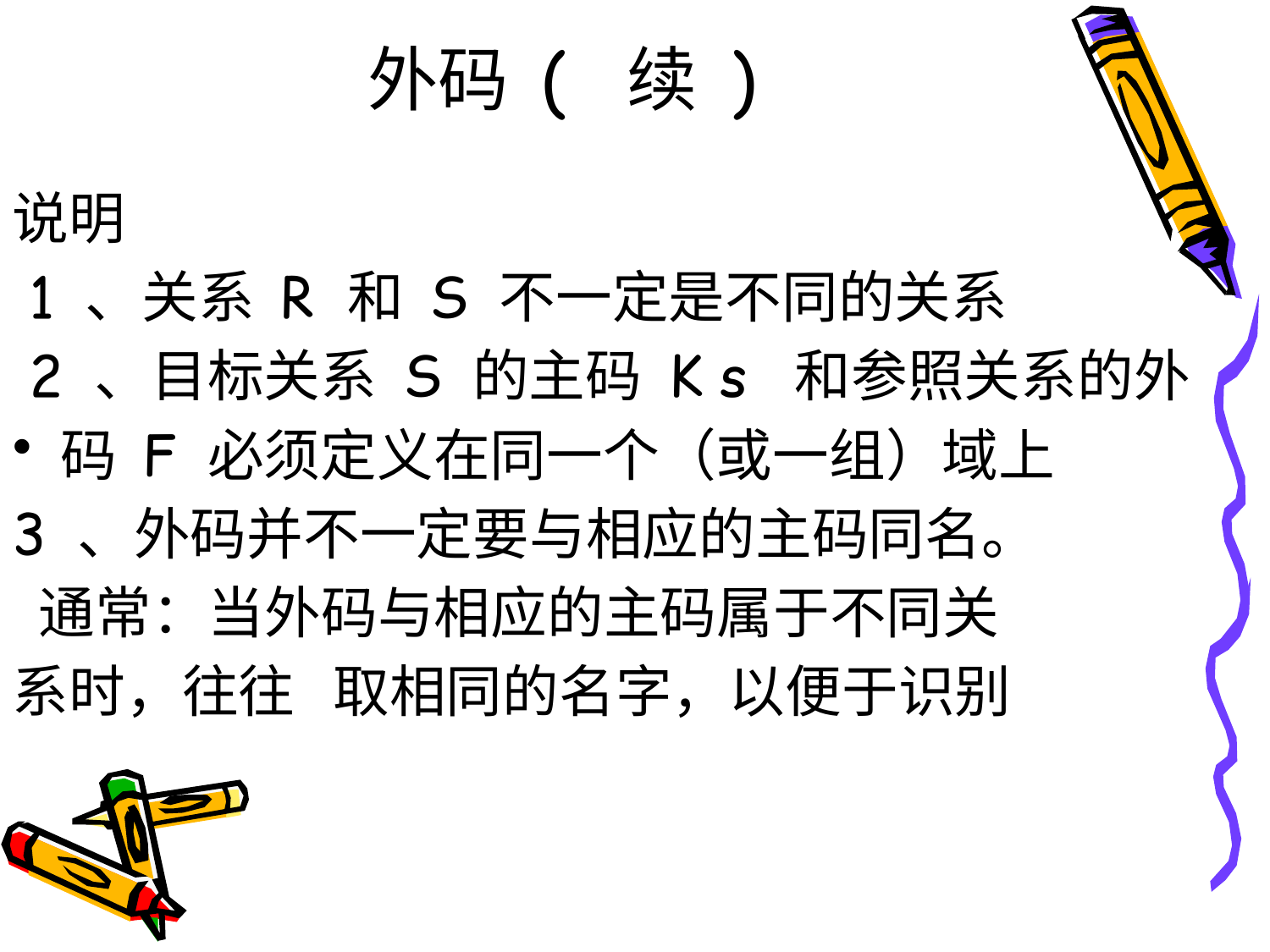

# 外码 (  续 )
说明
 1 、关系 R 和 S 不一定是不同的关系
 2 、目标关系 S 的主码 K s  和参照关系的外
码 F 必须定义在同一个（或一组）域上
3 、外码并不一定要与相应的主码同名。
 通常：当外码与相应的主码属于不同关
系时，往往   取相同的名字，以便于识别